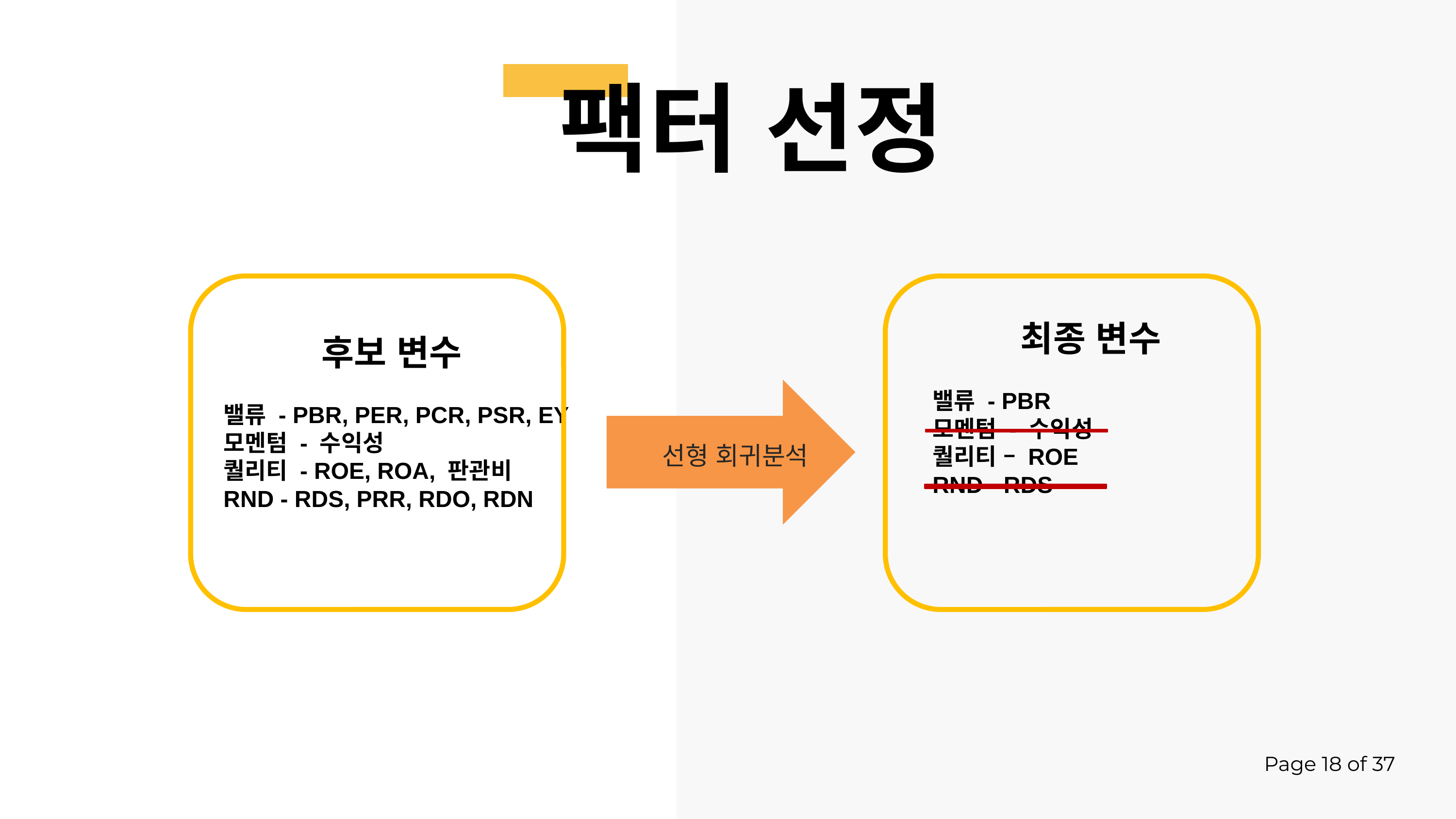

팩터 선정

        최종 변수
밸류 - PBR
모멘텀 - 수익성
퀄리티 – ROE
RND - RDS
         후보 변수
밸류 - PBR, PER, PCR, PSR, EY
모멘텀 - 수익성
퀄리티 - ROE, ROA, 판관비
RND - RDS, PRR, RDO, RDN

선형 회귀분석

Page 18 of 37